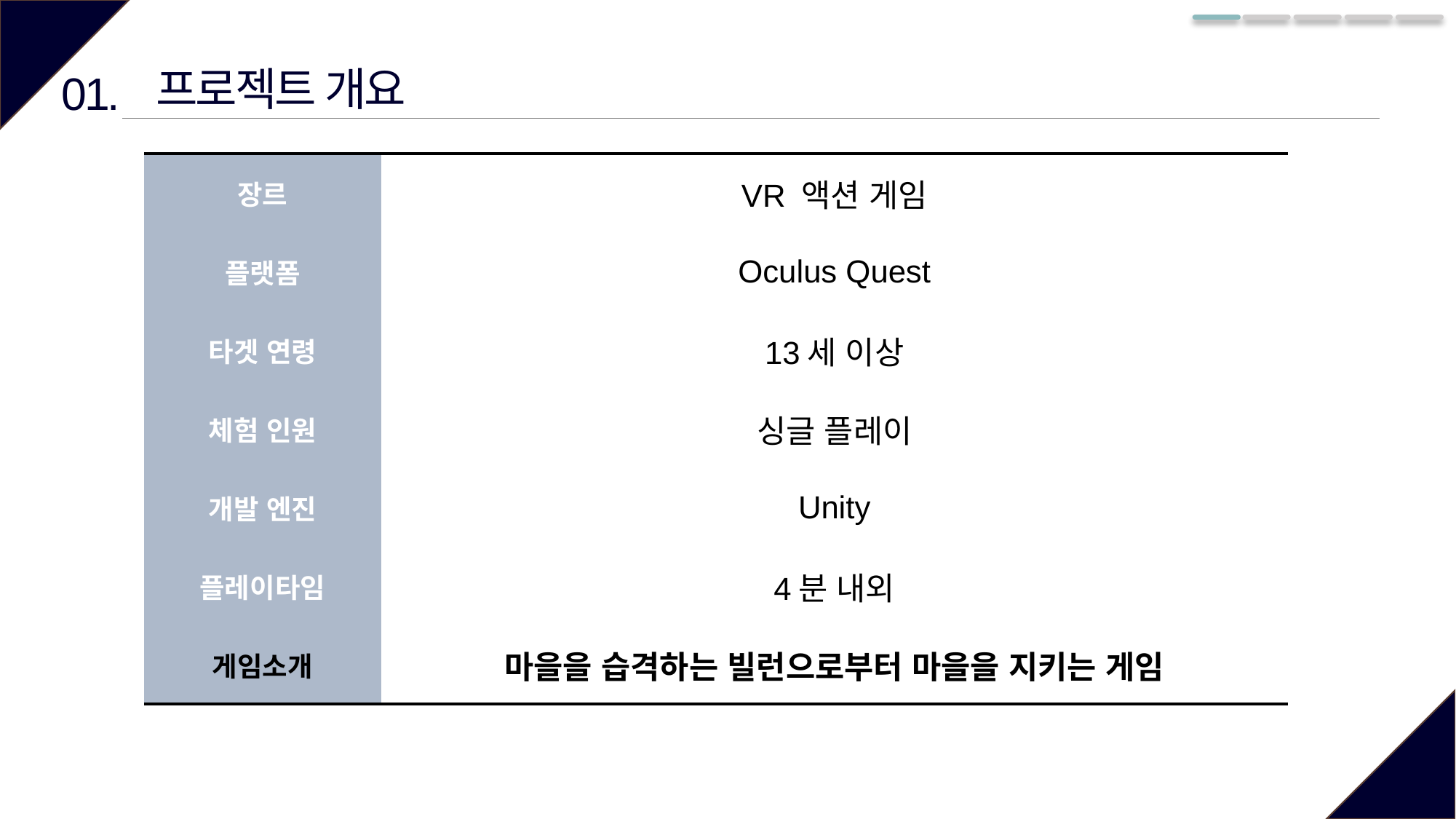

프로젝트 개요
01.
| 장르 | VR 액션 게임 |
| --- | --- |
| 플랫폼 | Oculus Quest |
| 타겟 연령 | 13세 이상 |
| 체험 인원 | 싱글 플레이 |
| 개발 엔진 | Unity |
| 플레이타임 | 4분 내외 |
| 게임소개 | 마을을 습격하는 빌런으로부터 마을을 지키는 게임 |